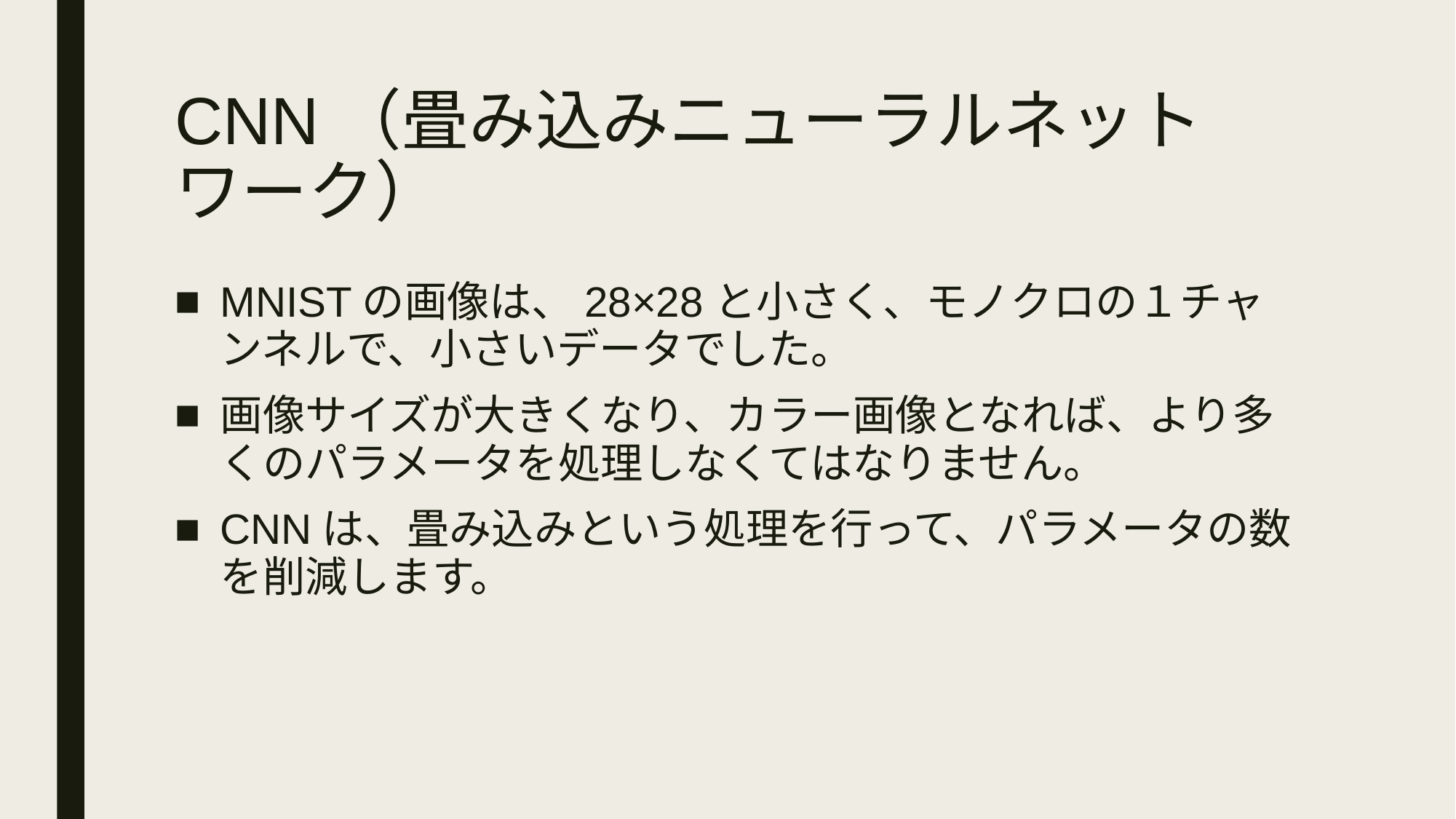

# CNN（畳み込みニューラルネットワーク）
MNISTの画像は、28×28と小さく、モノクロの１チャンネルで、小さいデータでした。
画像サイズが大きくなり、カラー画像となれば、より多くのパラメータを処理しなくてはなりません。
CNNは、畳み込みという処理を行って、パラメータの数を削減します。